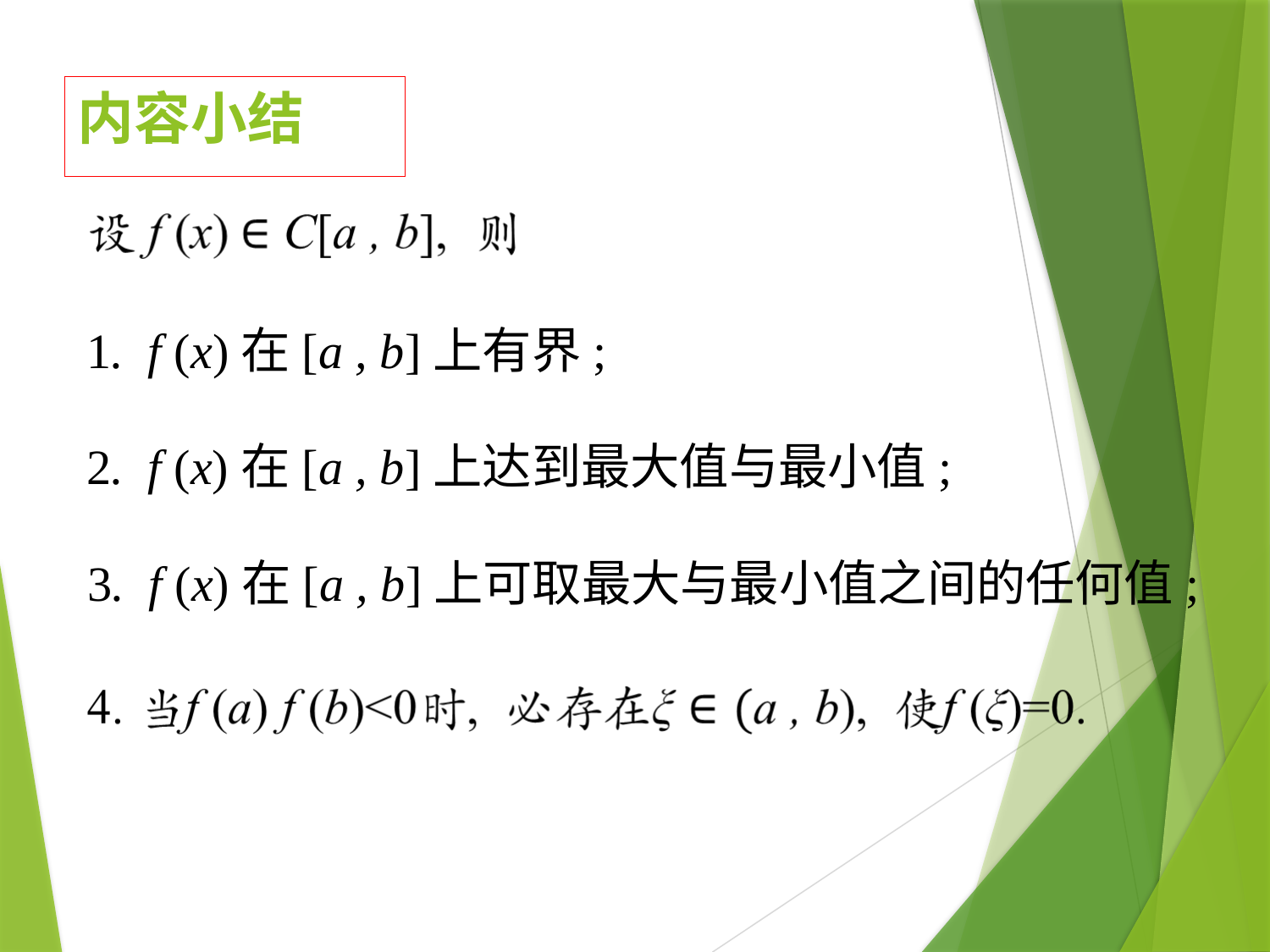

# 内容小结

1.  f (x)在[a , b]上有界;
2.  f (x)在[a , b]上达到最大值与最小值;
3.  f (x)在[a , b]上可取最大与最小值之间的任何值;